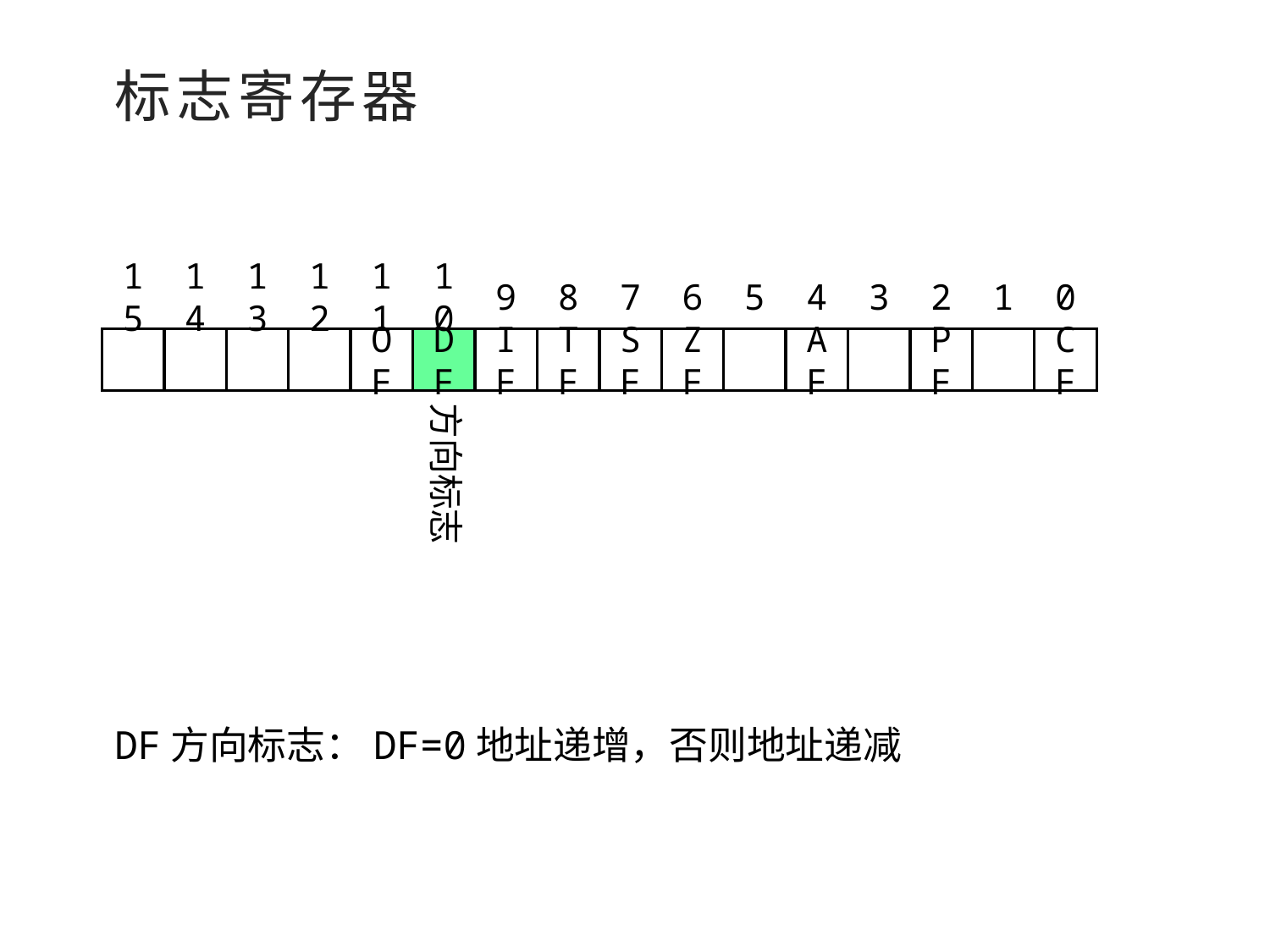

标志寄存器
15
14
13
12
11
10
9
8
7
6
5
4
3
2
1
0

OF
DF
IF
TF
SF
ZF

AF

PF

CF
方向标志
DF方向标志：DF=0地址递增，否则地址递减